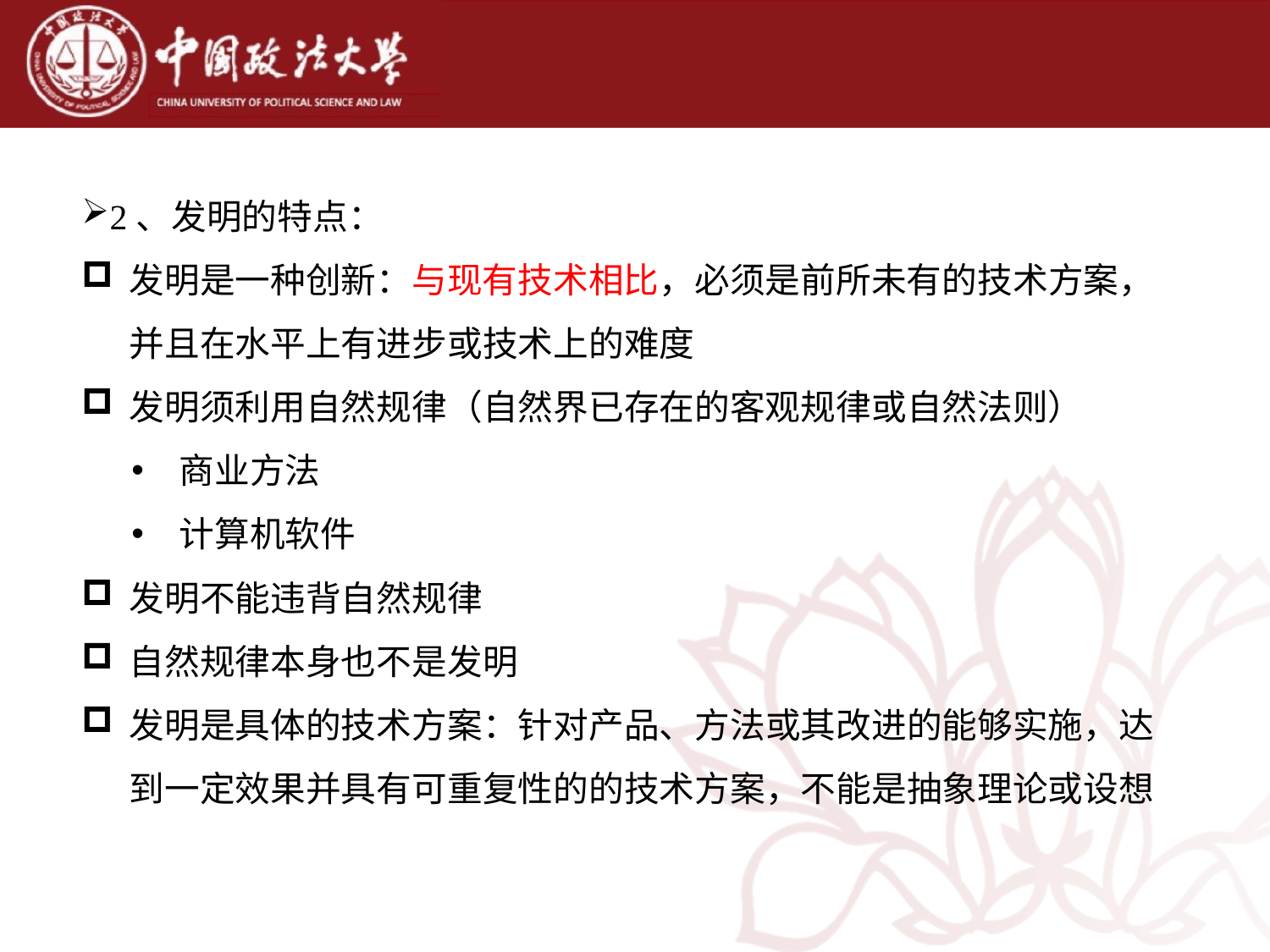

2、发明的特点：
发明是一种创新：与现有技术相比，必须是前所未有的技术方案，并且在水平上有进步或技术上的难度
发明须利用自然规律（自然界已存在的客观规律或自然法则）
商业方法
计算机软件
发明不能违背自然规律
自然规律本身也不是发明
发明是具体的技术方案：针对产品、方法或其改进的能够实施，达到一定效果并具有可重复性的的技术方案，不能是抽象理论或设想